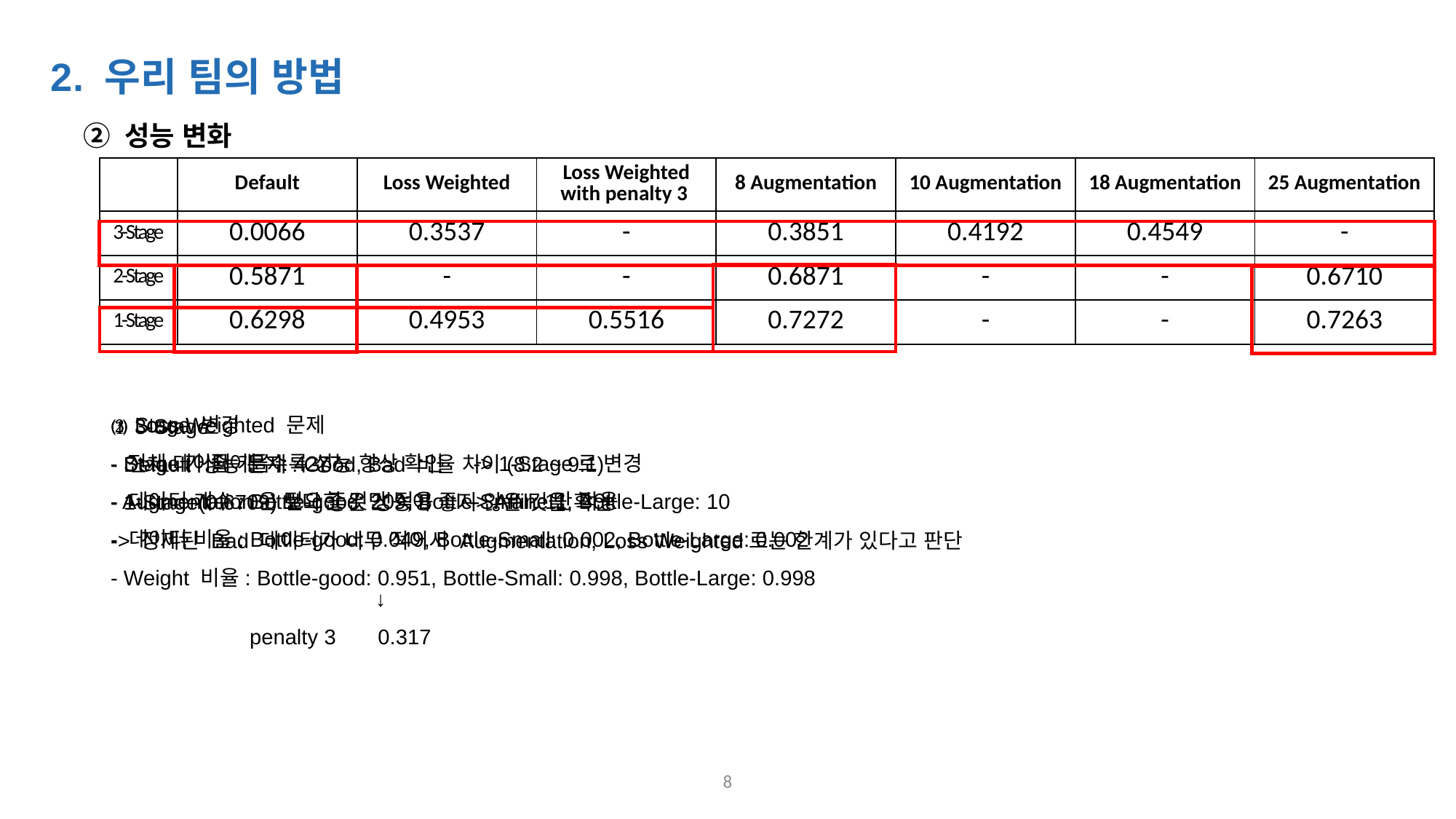

2. 우리 팀의 방법
② 성능 변화
|  | Default | Loss Weighted | Loss Weighted with penalty 3 | 8 Augmentation | 10 Augmentation | 18 Augmentation | 25 Augmentation |
| --- | --- | --- | --- | --- | --- | --- | --- |
| 3-Stage | 0.0066 | 0.3537 | - | 0.3851 | 0.4192 | 0.4549 | - |
| 2-Stage | 0.5871 | - | - | 0.6871 | - | - | 0.6710 |
| 1-Stage | 0.6298 | 0.4953 | 0.5516 | 0.7272 | - | - | 0.7263 |

⑵ Stage 변경
- Stage가 줄어들수록 성능 향상 확인    -> 1-Stage로 변경
- Augmentation은 필요한 것만 적용     -> Affine만 적용
⑶ Loss Weighted 문제
  전체 데이터 개수: 4277
- 데이터 개수: Bottle-good: 209, Bottle-Small: 11, Bottle-Large: 10
- 데이터 비율: Bottle-good: 0.049, Bottle-Small: 0.002, Bottle-Large: 0.002
- Weight 비율: Bottle-good: 0.951, Bottle-Small: 0.998, Bottle-Large: 0.998
⑴ 3-Stage
- Default 성능 문제: Good, Bad 비율 차이(8:2 ~ 9:1)
- 1-Stage(0.6709)보다 좋은 성능이 좋지 않은 것을 확인
-> 정제된 Bad 데이터가 너무 적어서 Augmentation, Loss Weighted로는 한계가 있다고 판단
                     ↓
penalty 3       0.317
8